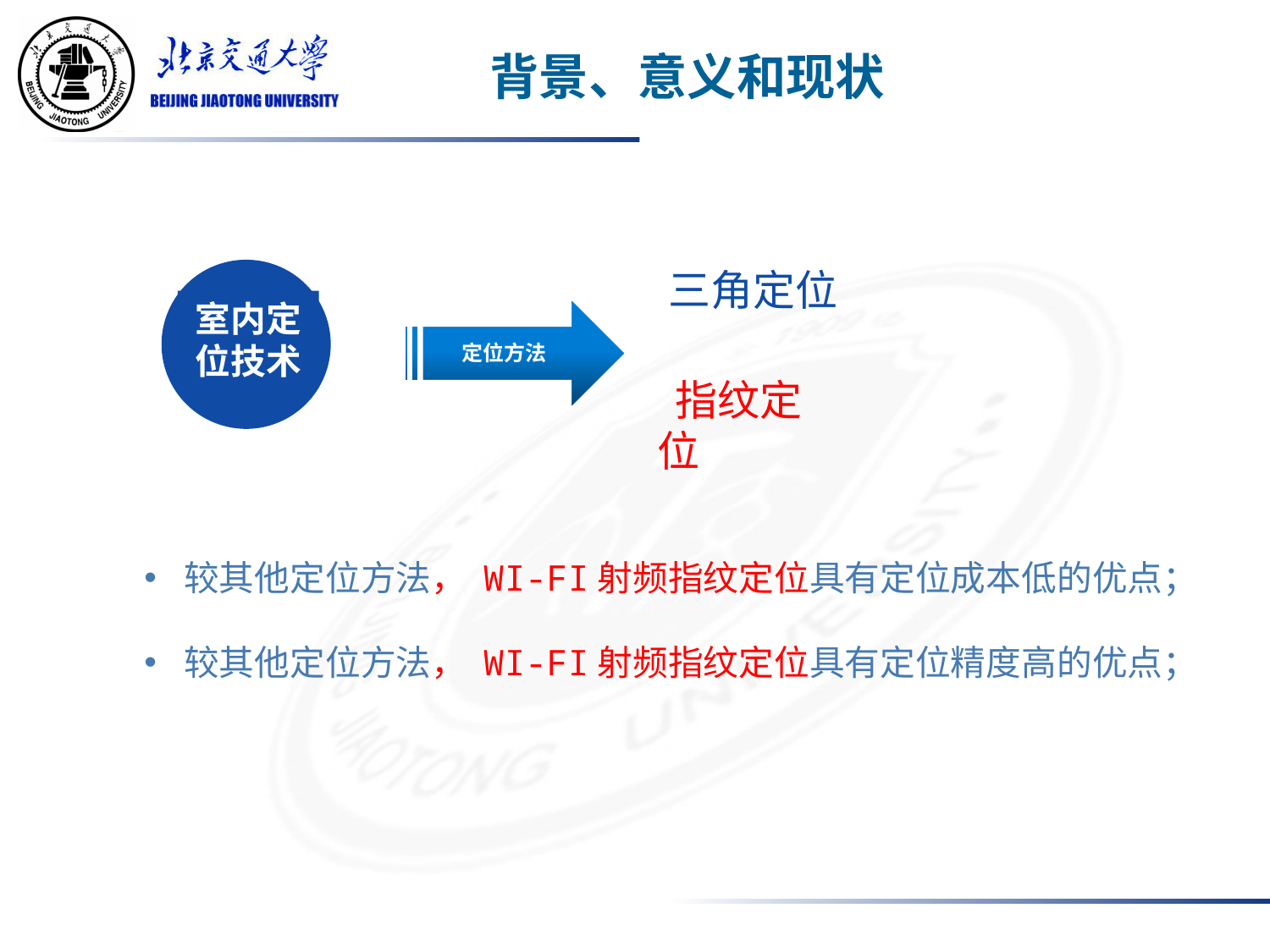

背景、意义和现状

室内定位技术
三角定位
指纹定位

定位方法
较其他定位方法， WI-FI射频指纹定位具有定位成本低的优点；
较其他定位方法， WI-FI射频指纹定位具有定位精度高的优点；